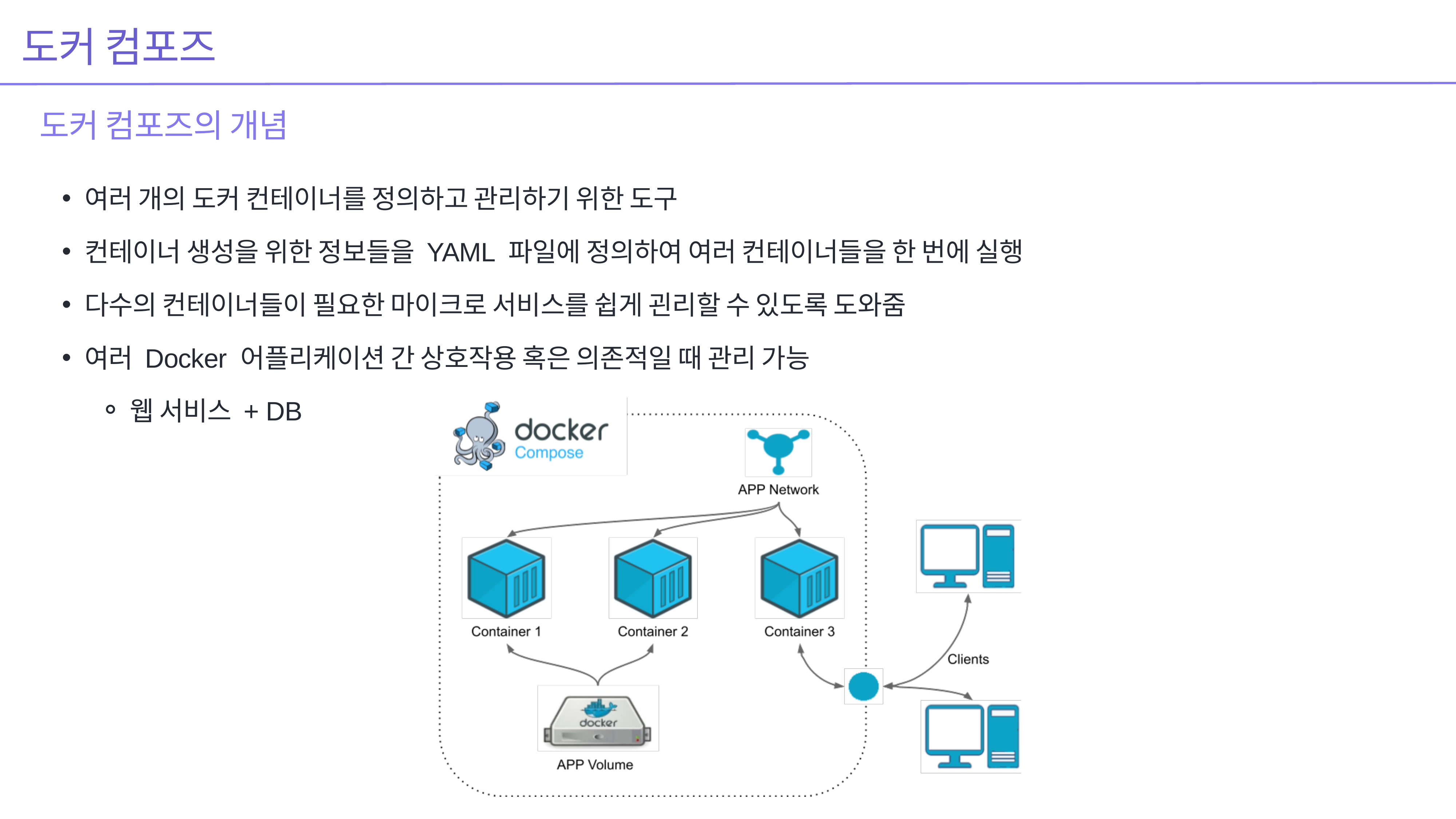

도커 컴포즈

도커 컴포즈의 개념
여러 개의 도커 컨테이너를 정의하고 관리하기 위한 도구
컨테이너 생성을 위한 정보들을 YAML 파일에 정의하여 여러 컨테이너들을 한 번에 실행
다수의 컨테이너들이 필요한 마이크로 서비스를 쉽게 괸리할 수 있도록 도와줌
여러 Docker 어플리케이션 간 상호작용 혹은 의존적일 때 관리 가능
웹 서비스 + DB